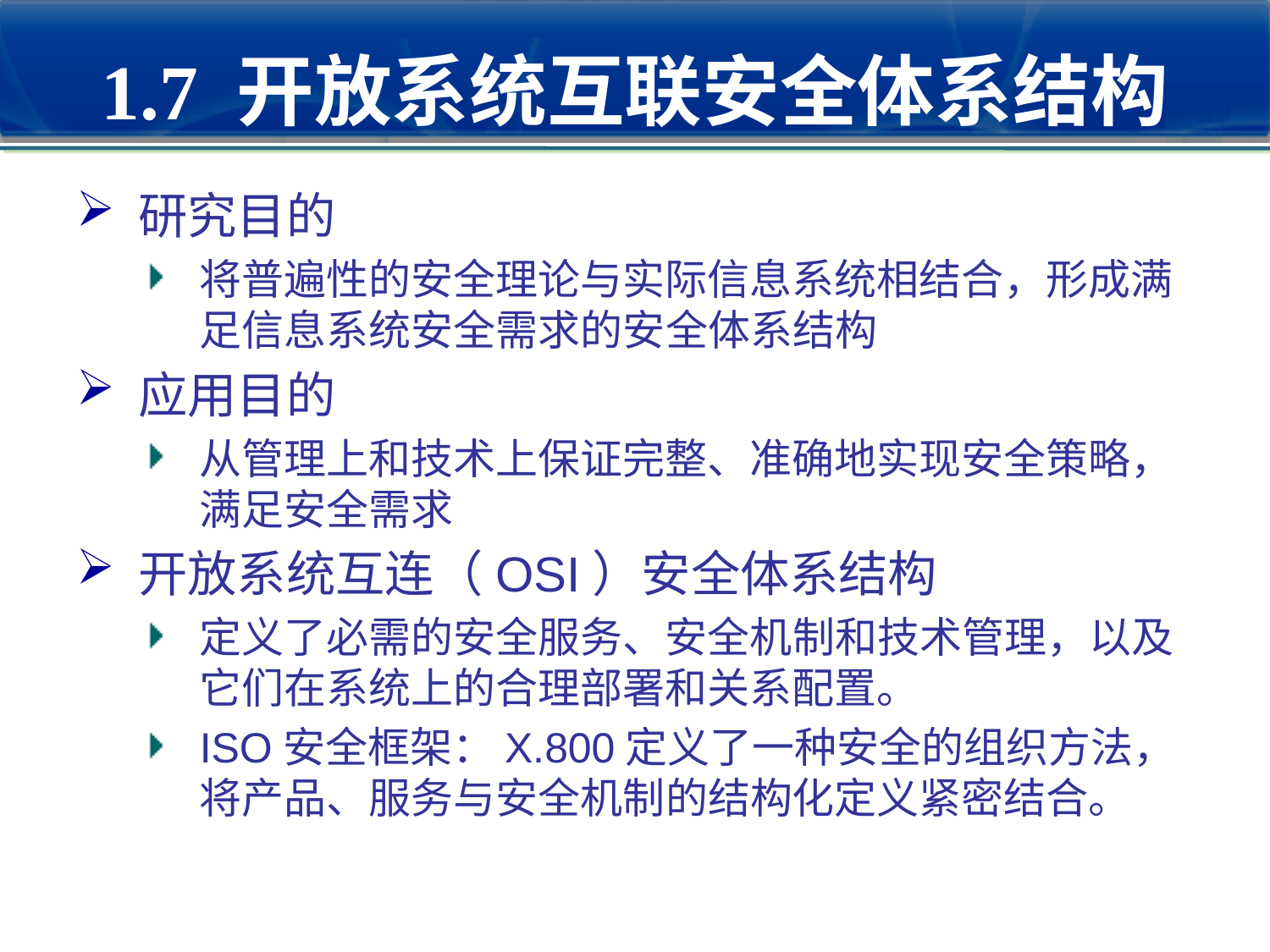

# 1.7 开放系统互联安全体系结构
研究目的
将普遍性的安全理论与实际信息系统相结合，形成满足信息系统安全需求的安全体系结构
应用目的
从管理上和技术上保证完整、准确地实现安全策略，满足安全需求
开放系统互连（OSI）安全体系结构
定义了必需的安全服务、安全机制和技术管理，以及它们在系统上的合理部署和关系配置。
ISO安全框架：X.800定义了一种安全的组织方法，将产品、服务与安全机制的结构化定义紧密结合。